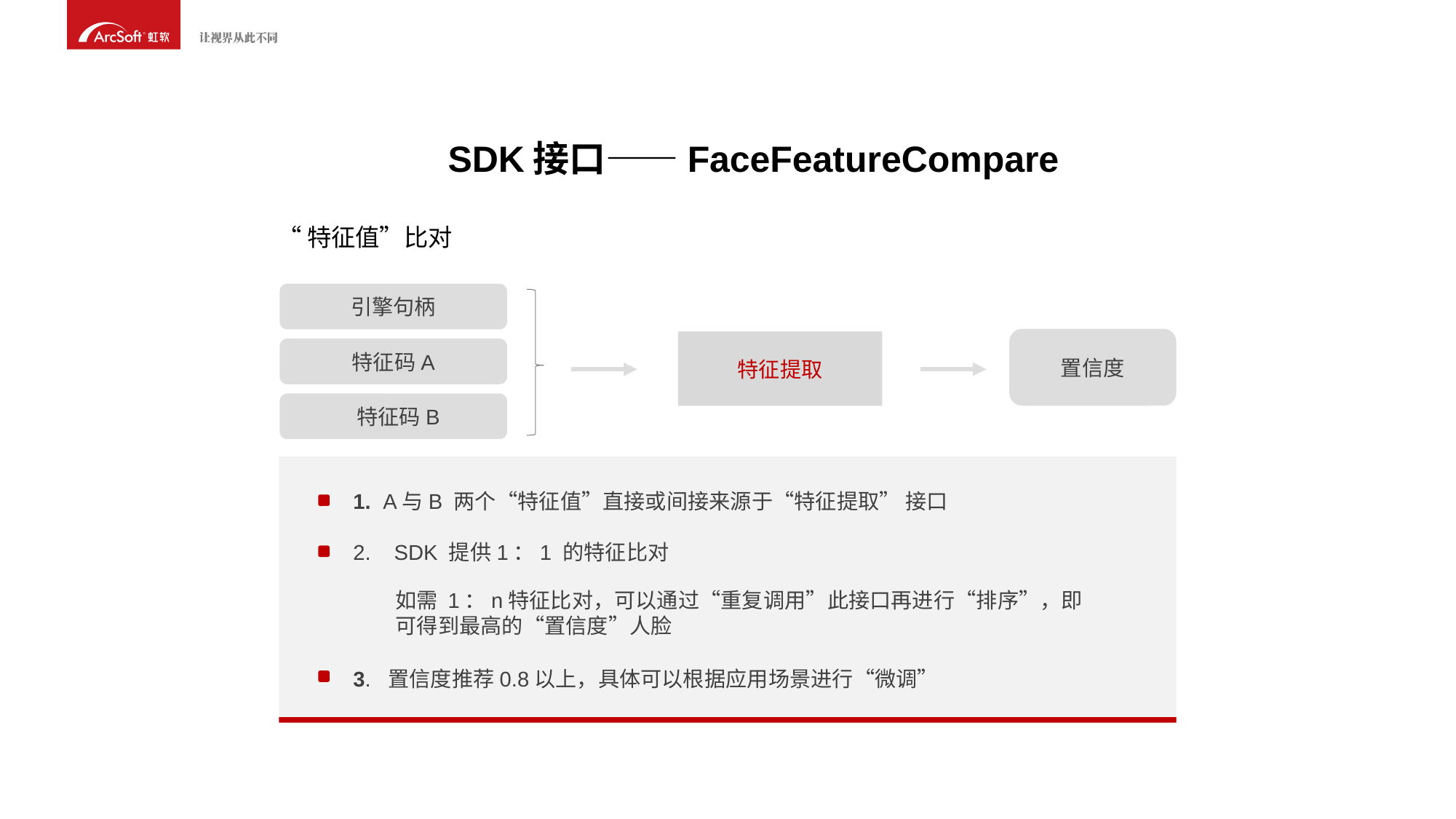

SDK接口——FaceFeatureCompare
“特征值”比对
引擎句柄

置信度
特征提取
特征码A
 特征码B

  A与B 两个“特征值”直接或间接来源于“特征提取” 接口

SDK 提供1：1 的特征比对

3.  置信度推荐0.8以上，具体可以根据应用场景进行“微调”

如需 1：n特征比对，可以通过“重复调用”此接口再进行“排序”，即 可得到最高的“置信度”人脸